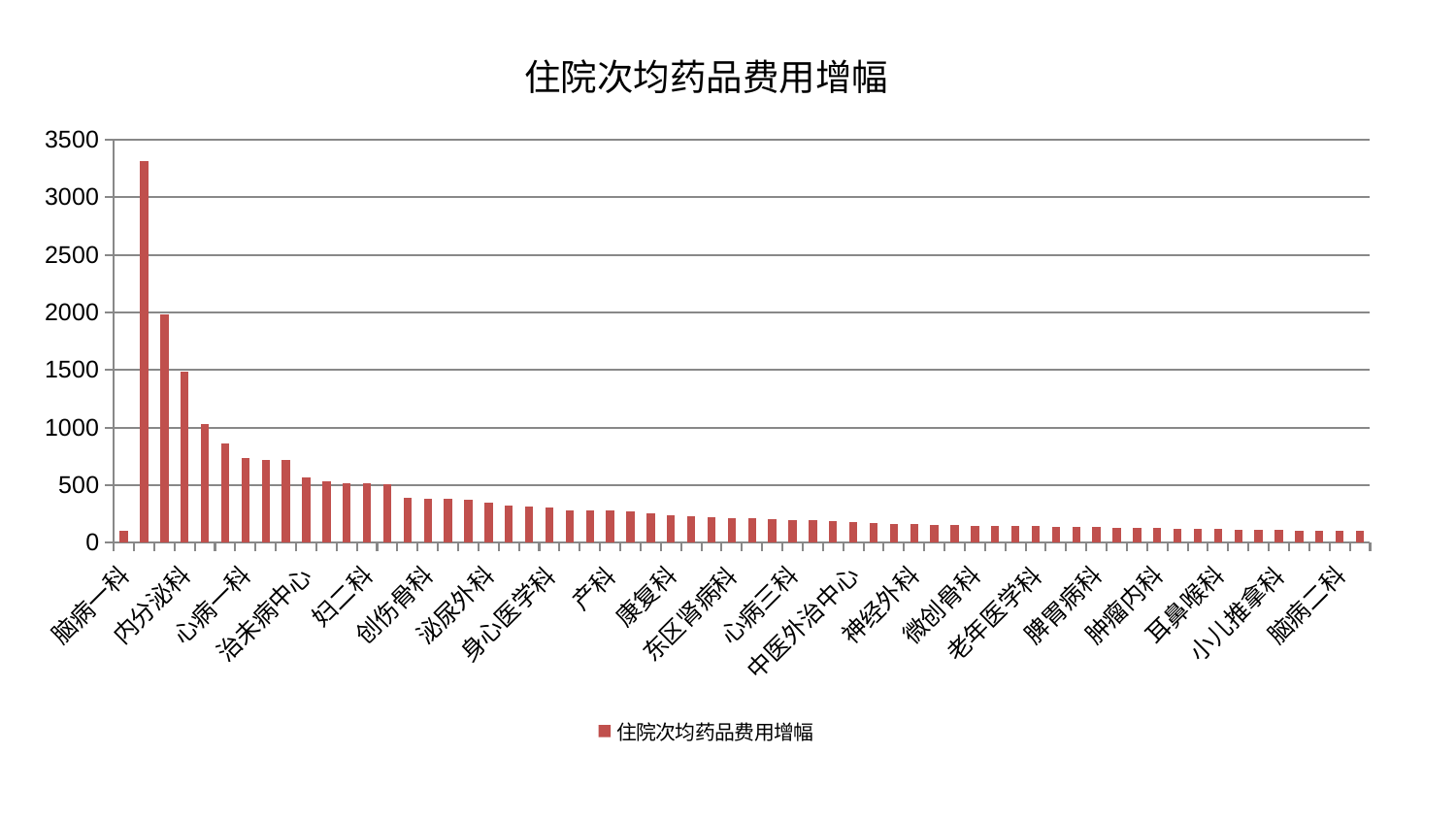

### Chart: 住院次均药品费用增幅

| Category | 住院次均药品费用增幅 |
|---|---|
| 脑病一科 | 100.00000000000001 |
| 脊柱骨科 | 3317.115410546786 |
| 普通外科 | 1986.1866439549115 |
| 内分泌科 | 1486.7668173007455 |
| 美容皮肤科 | 1027.680666342211 |
| 推拿科 | 859.9931154051247 |
| 心病一科 | 732.5366296351348 |
| 心血管内科 | 719.9706839581162 |
| 关节骨科 | 717.05394273157 |
| 治未病中心 | 570.399613402367 |
| 血液科 | 536.8249733071149 |
| 重症医学科 | 515.5905909363149 |
| 妇二科 | 512.9152655198952 |
| 口腔科 | 510.9411284380556 |
| 妇科妇二科合并 | 392.52170481097284 |
| 创伤骨科 | 380.2669382778534 |
| 皮肤科 | 380.0784947016798 |
| 骨科 | 375.42371772657697 |
| 泌尿外科 | 347.00889380538797 |
| 心病二科 | 322.7748184545127 |
| 东区重症医学科 | 315.8028855405975 |
| 身心医学科 | 302.6380758666541 |
| 肝胆外科 | 283.85499491299663 |
| 心病四科 | 280.2405993994351 |
| 产科 | 276.2782222141583 |
| 中医经典科 | 273.1375759121851 |
| 小儿骨科 | 251.3941811627165 |
| 康复科 | 241.688445293438 |
| 胸外科 | 232.86186053741363 |
| 西区重症医学科 | 221.0446100397185 |
| 东区肾病科 | 211.68890579463138 |
| 运动损伤骨科 | 209.00053461730747 |
| 肾脏内科 | 205.18965551035726 |
| 心病三科 | 194.6561020291142 |
| 眼科 | 193.9073222977923 |
| 脑病三科 | 184.57160016578734 |
| 中医外治中心 | 180.7915186190845 |
| 综合内科 | 171.26849230594223 |
| 妇科 | 163.81259729365246 |
| 神经外科 | 162.91405170355273 |
| 儿科 | 155.90682511057662 |
| 肾病科 | 154.24455402876126 |
| 微创骨科 | 147.93301052301044 |
| 针灸科 | 146.8761122105283 |
| 脾胃科消化科合并 | 143.22201626063605 |
| 老年医学科 | 141.15232142577685 |
| 乳腺甲状腺外科 | 138.02040016814004 |
| 男科 | 136.02565182523242 |
| 脾胃病科 | 135.56065090539371 |
| 呼吸内科 | 131.2096428594731 |
| 消化内科 | 129.70297620627716 |
| 肿瘤内科 | 128.2506595119535 |
| 肝病科 | 120.85097013914282 |
| 显微骨科 | 119.5550595447883 |
| 耳鼻喉科 | 119.20477279622952 |
| 风湿病科 | 114.96118346331363 |
| 肛肠科 | 114.41371742114649 |
| 小儿推拿科 | 107.95666394093834 |
| 医院 | 103.69393215597259 |
| 神经内科 | 102.38233810851337 |
| 脑病二科 | 102.2322202541921 |
| 周围血管科 | 100.7628863799868 |
109